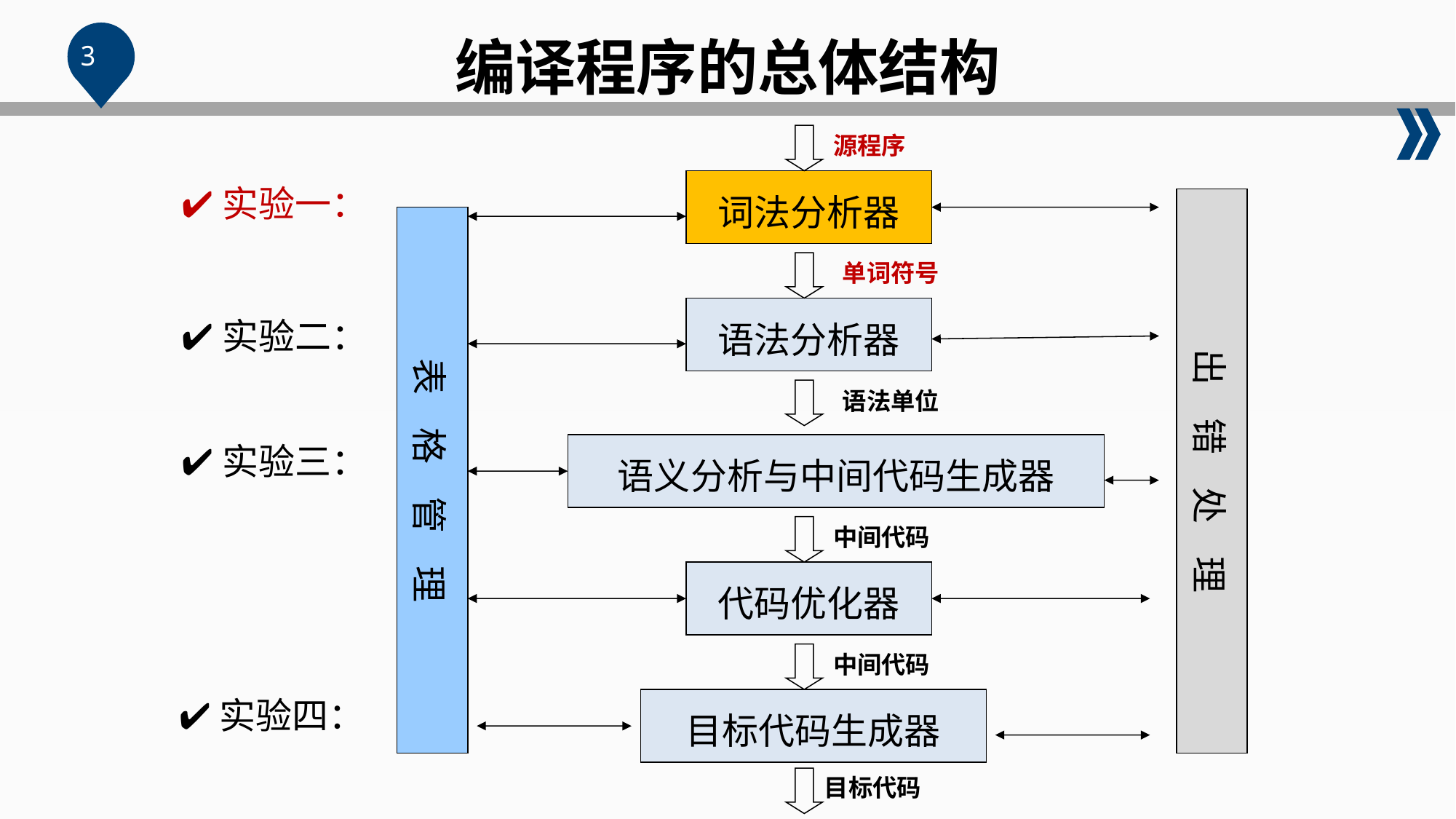

编译程序的总体结构

 3

源程序
词法分析器
✔实验一：
出    错    处    理

表    格    管    理

单词符号
语法分析器
✔实验二：

语法单位
✔实验三：
语义分析与中间代码生成器

中间代码
代码优化器

中间代码
✔实验四：
目标代码生成器
目标代码